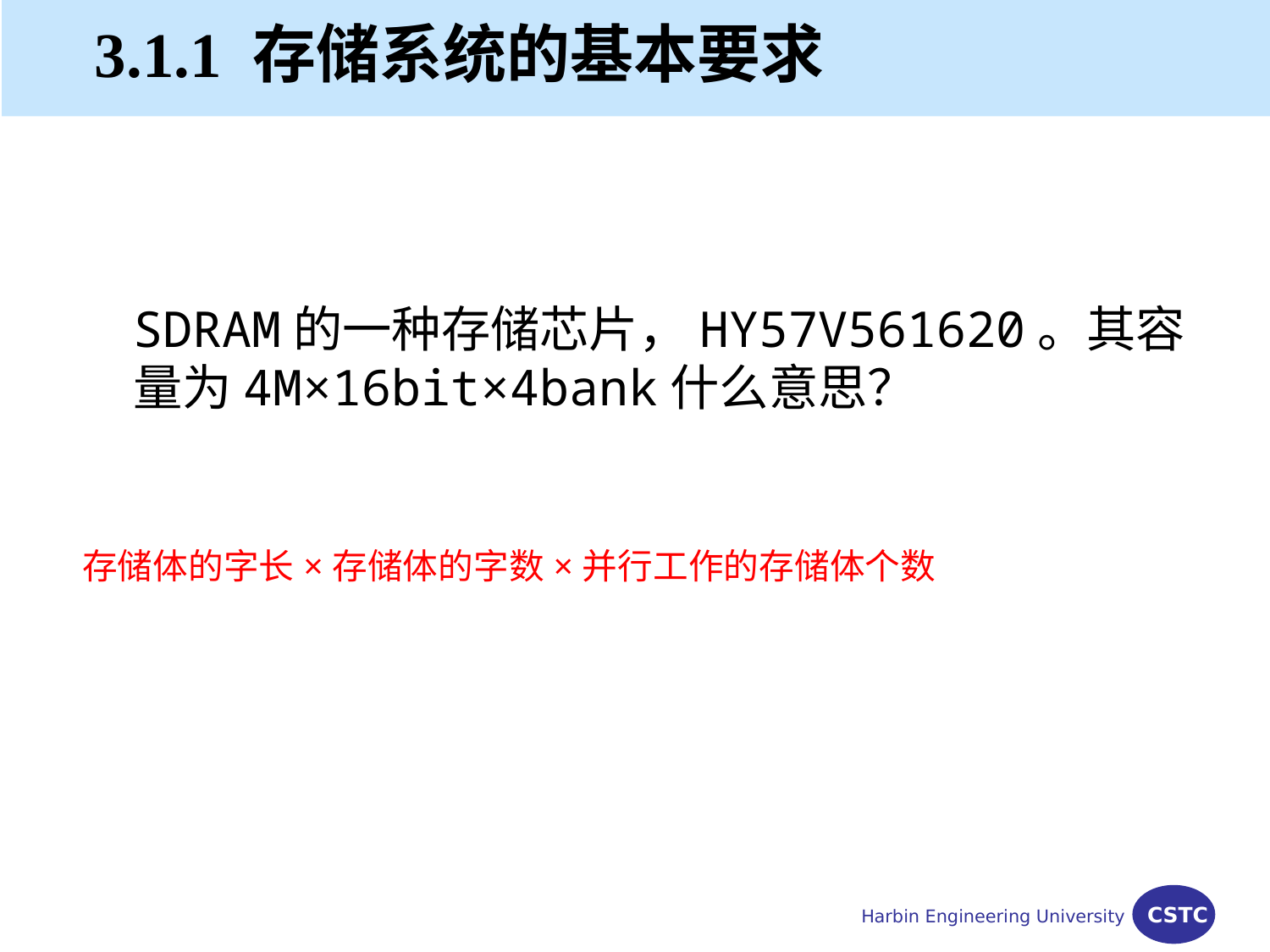

# 3.1.1 存储系统的基本要求

	SDRAM的一种存储芯片，HY57V561620。其容量为4M×16bit×4bank什么意思？
存储体的字长×存储体的字数×并行工作的存储体个数
Harbin Engineering University